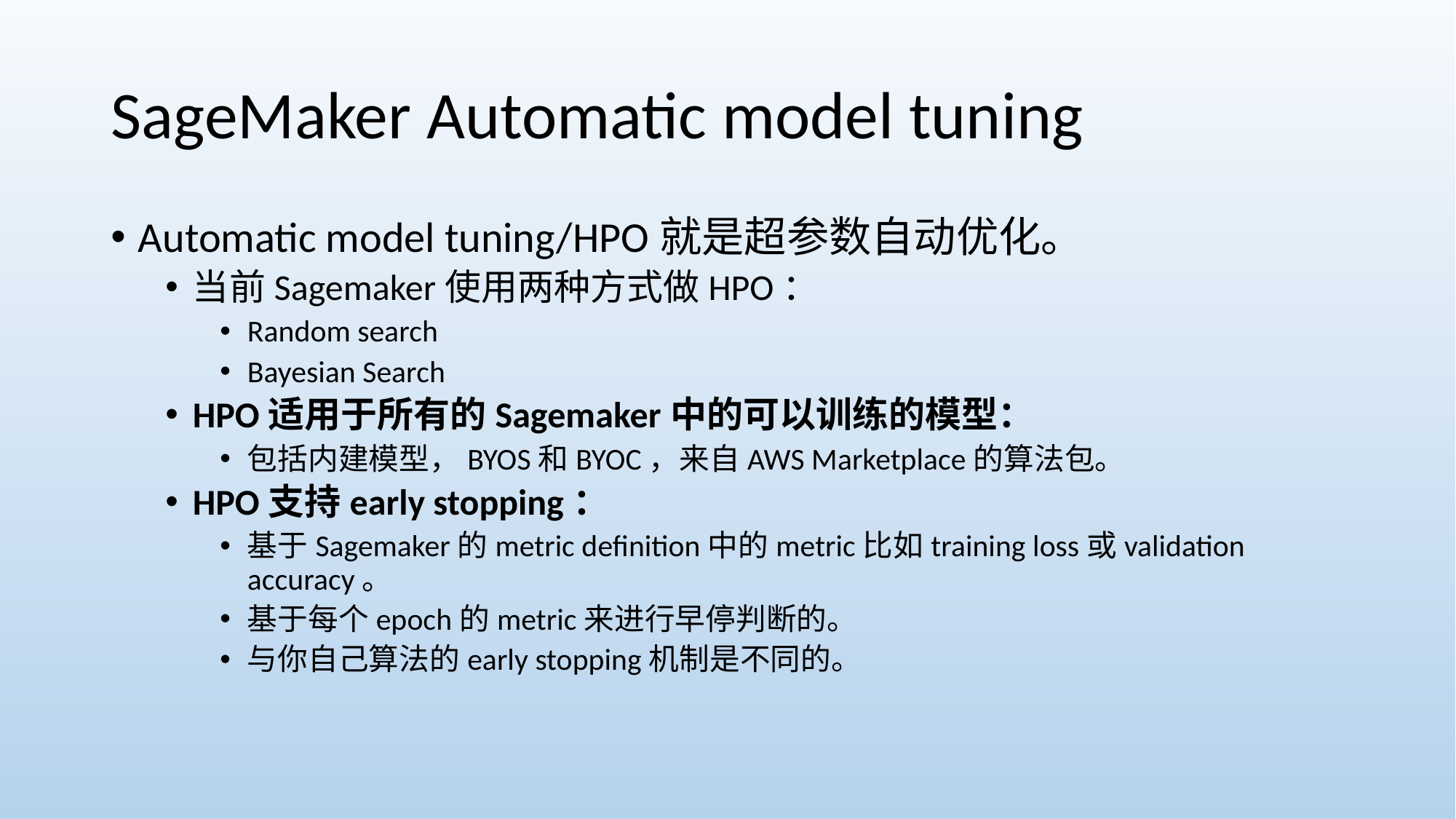

# SageMaker Automatic model tuning
Automatic model tuning/HPO就是超参数自动优化。
当前Sagemaker使用两种方式做HPO：
Random search
Bayesian Search
HPO适用于所有的Sagemaker中的可以训练的模型：
包括内建模型，BYOS和BYOC，来自AWS Marketplace的算法包。
HPO支持early stopping：
基于Sagemaker的metric definition中的metric比如training loss或validation accuracy。
基于每个epoch的metric来进行早停判断的。
与你自己算法的early stopping机制是不同的。